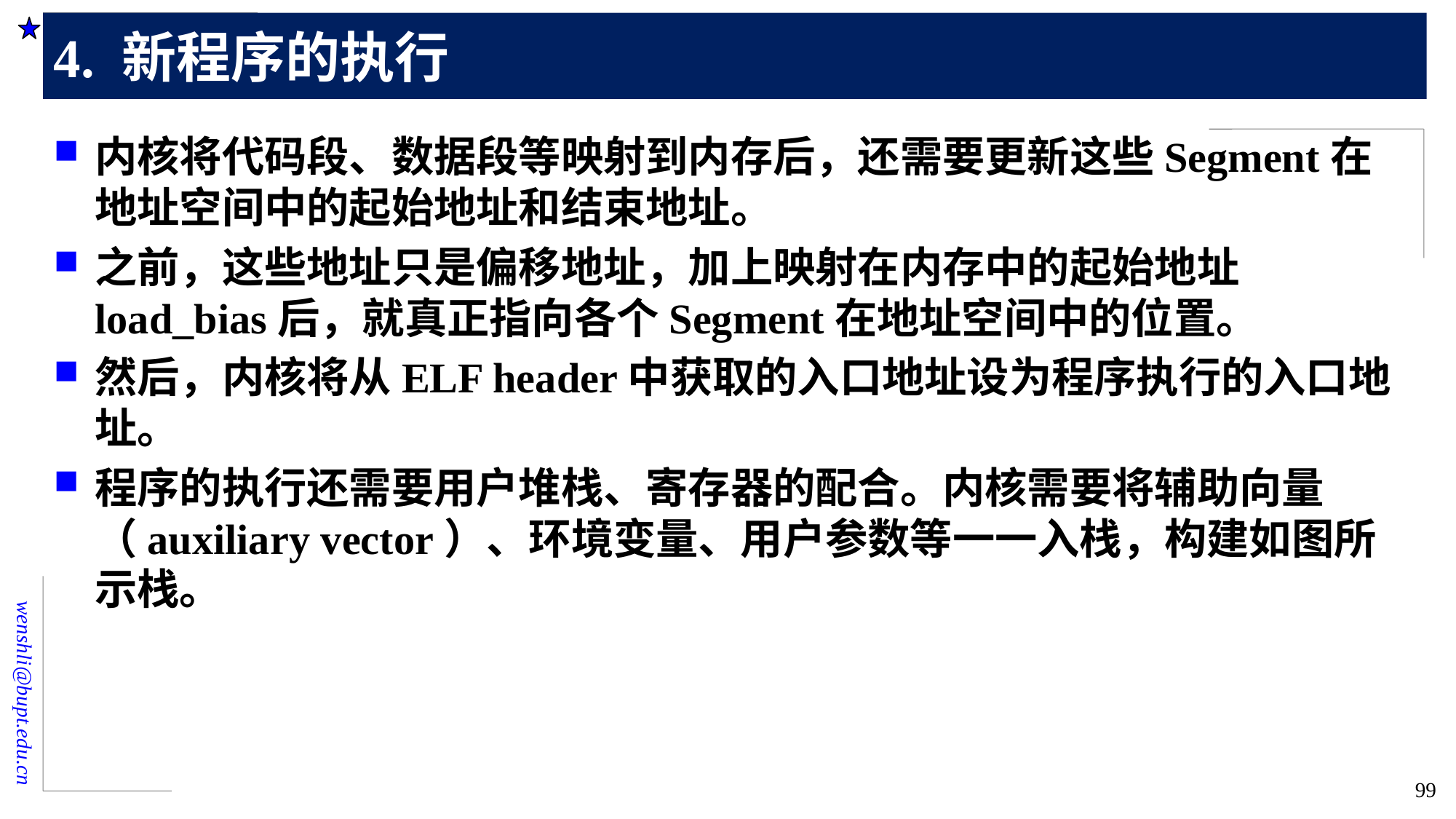

# 4. 新程序的执行
内核将代码段、数据段等映射到内存后，还需要更新这些Segment在地址空间中的起始地址和结束地址。
之前，这些地址只是偏移地址，加上映射在内存中的起始地址load_bias后，就真正指向各个Segment在地址空间中的位置。
然后，内核将从ELF header中获取的入口地址设为程序执行的入口地址。
程序的执行还需要用户堆栈、寄存器的配合。内核需要将辅助向量（auxiliary vector）、环境变量、用户参数等一一入栈，构建如图所示栈。
99